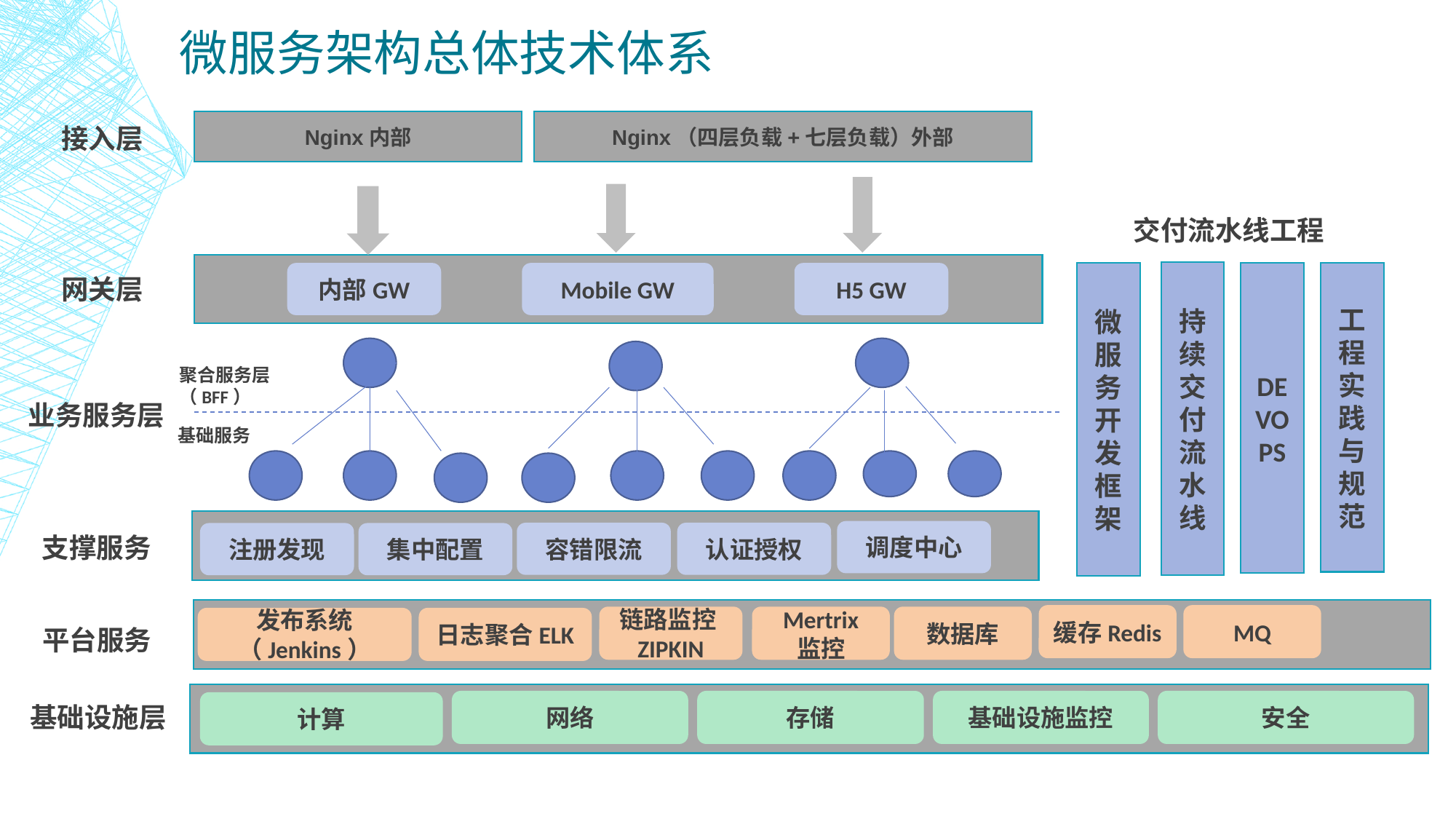

# 微服务架构总体技术体系
Nginx内部
Nginx（四层负载+七层负载）外部
接入层

交付流水线工程

持续交付流水线
内部GW
Mobile GW
H5 GW
微服务开发框架
DEVOPS
工程实践与规范
网关层

聚合服务层（BFF）
业务服务层
基础服务

调度中心
容错限流
认证授权
集中配置
注册发现
支撑服务

缓存Redis
MQ
链路监控ZIPKIN
Mertrix
监控
数据库
发布系统（Jenkins）
日志聚合ELK
平台服务

网络
存储
安全
基础设施监控
计算
基础设施层